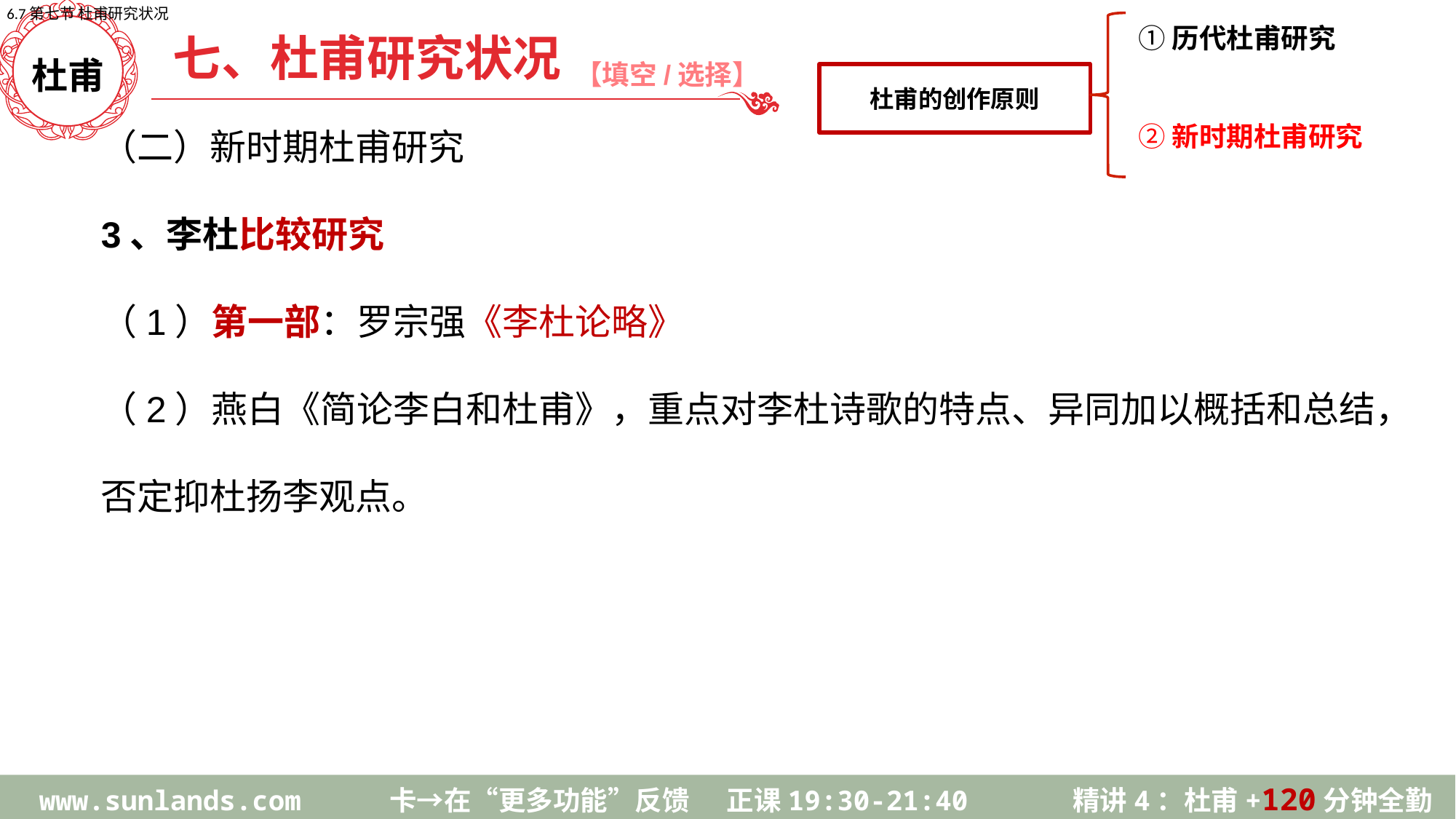

6.7第七节 杜甫研究状况

杜甫的创作原则
①历代杜甫研究

②新时期杜甫研究

七、杜甫研究状况
【填空/选择】
杜甫
（二）新时期杜甫研究
3、李杜比较研究
（1）第一部：罗宗强《李杜论略》
（2）燕白《简论李白和杜甫》，重点对李杜诗歌的特点、异同加以概括和总结，否定抑杜扬李观点。